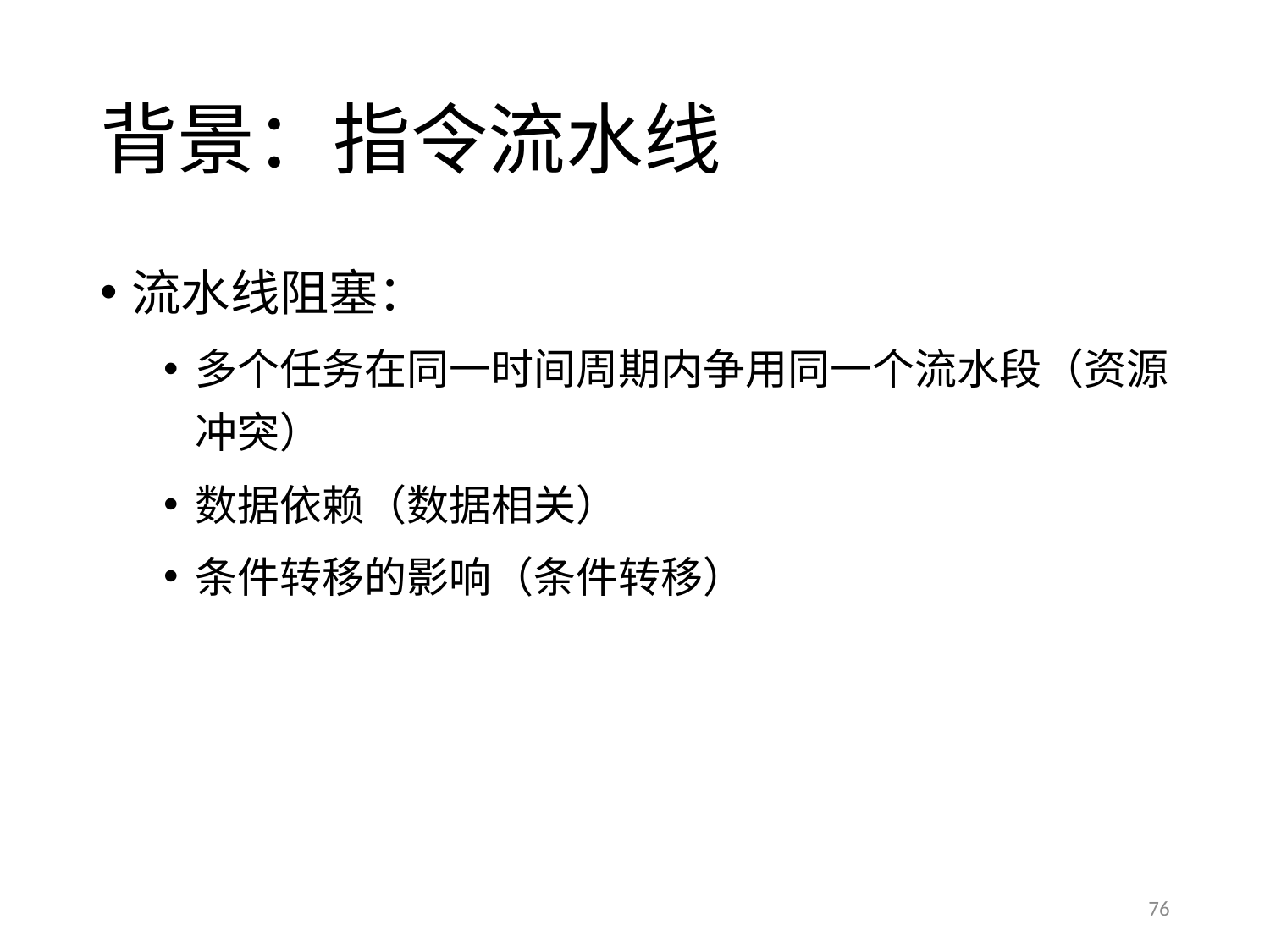

# 背景：指令流水线
流水线阻塞：
多个任务在同一时间周期内争用同一个流水段（资源冲突）
数据依赖（数据相关）
条件转移的影响（条件转移）
76